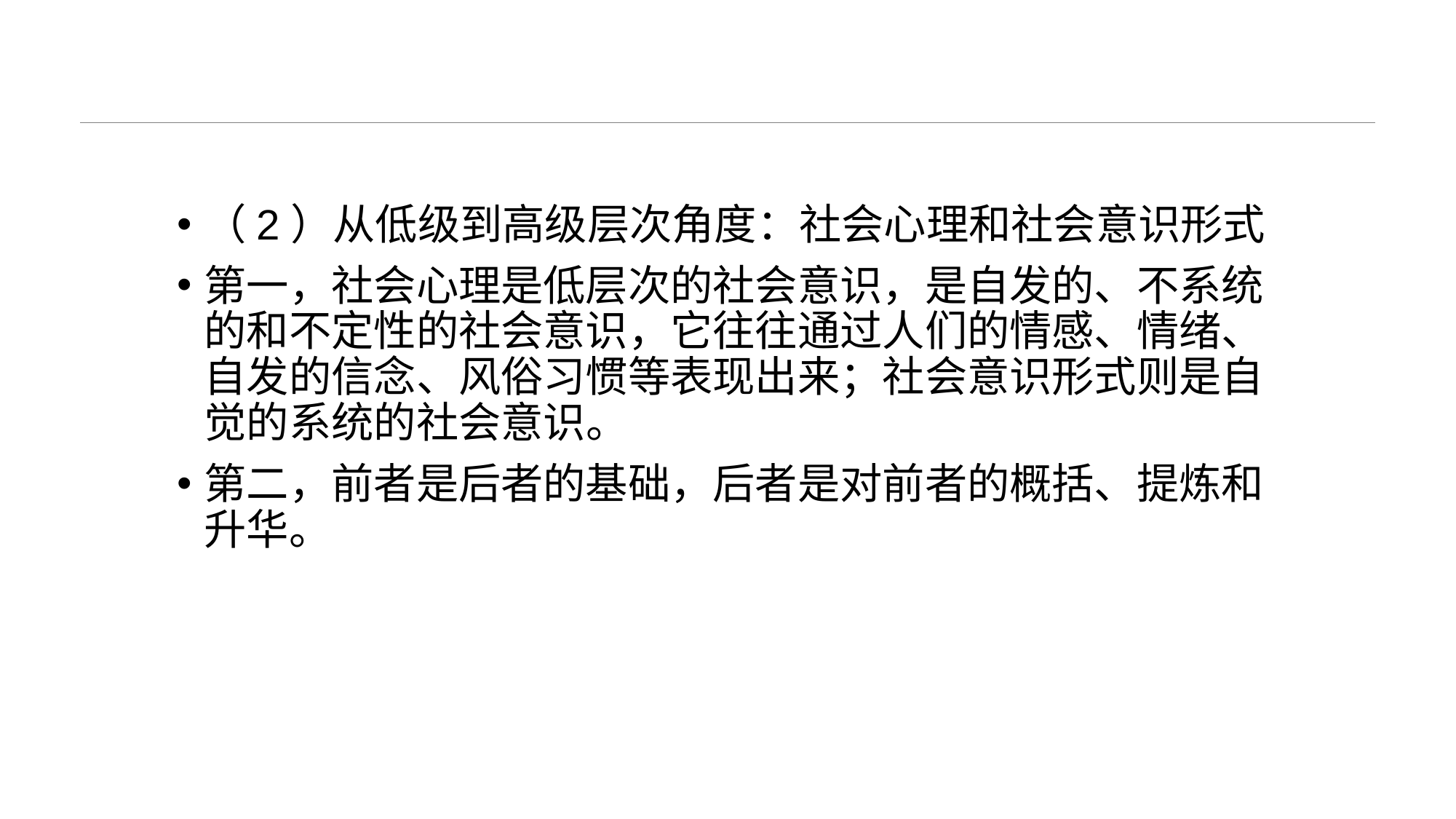

#
（2）从低级到高级层次角度：社会心理和社会意识形式
第一，社会心理是低层次的社会意识，是自发的、不系统的和不定性的社会意识，它往往通过人们的情感、情绪、自发的信念、风俗习惯等表现出来；社会意识形式则是自觉的系统的社会意识。
第二，前者是后者的基础，后者是对前者的概括、提炼和升华。